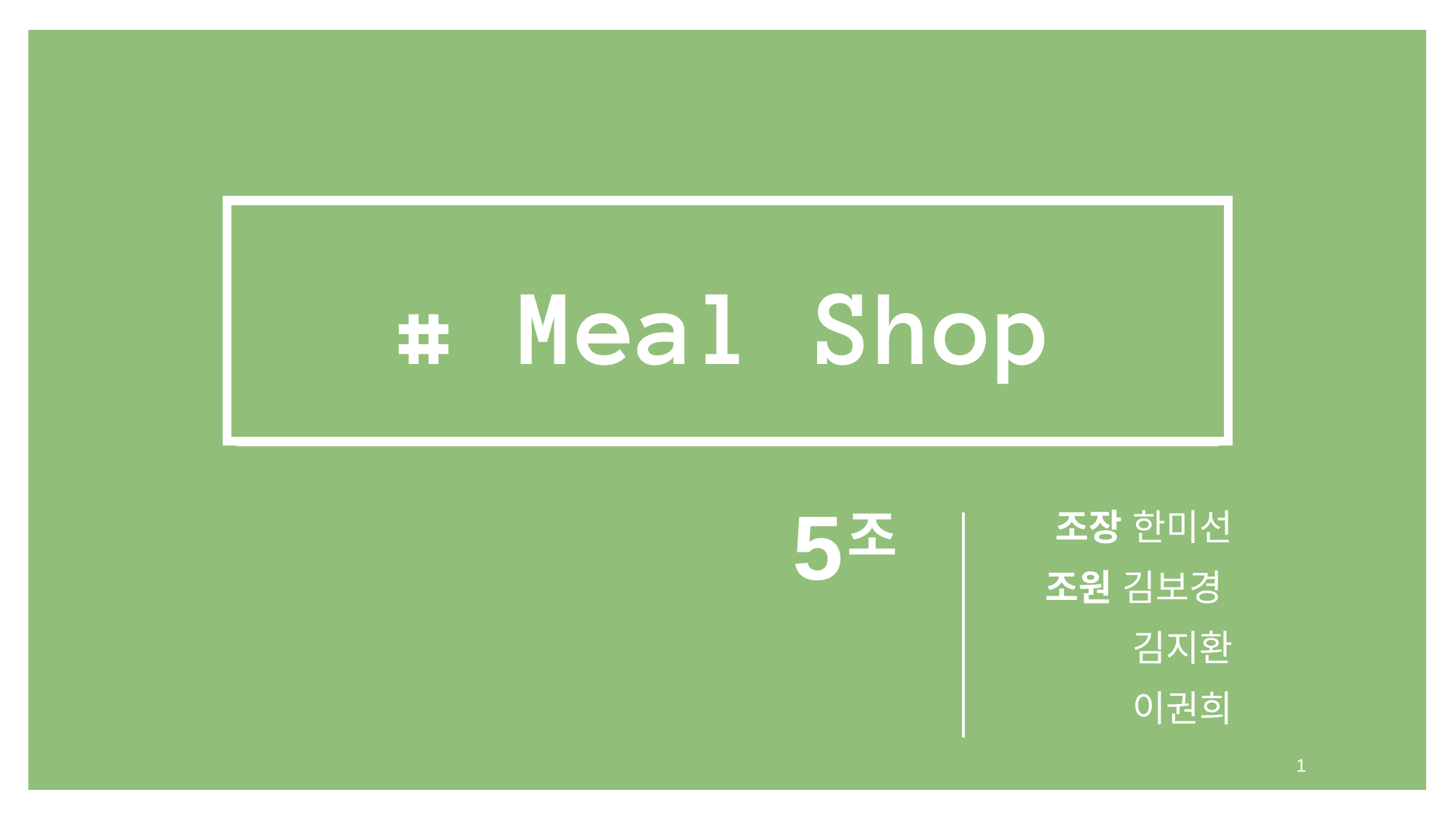

# Meal Shop
5
조
조장 한미선
조원 김보경
김지환
이권희
1